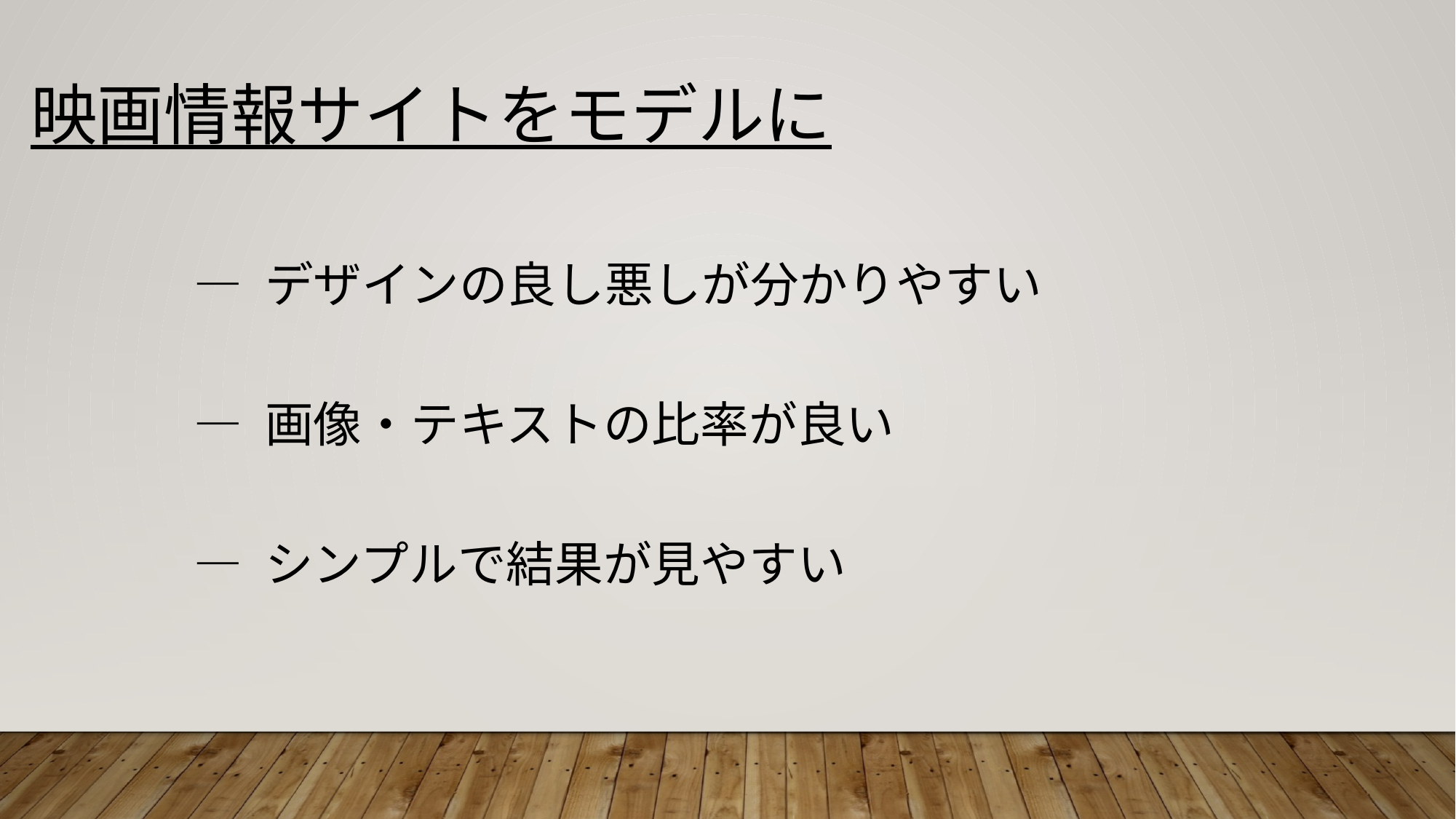

映画情報サイトをモデルに
― デザインの良し悪しが分かりやすい

― 画像・テキストの比率が良い

― シンプルで結果が見やすい